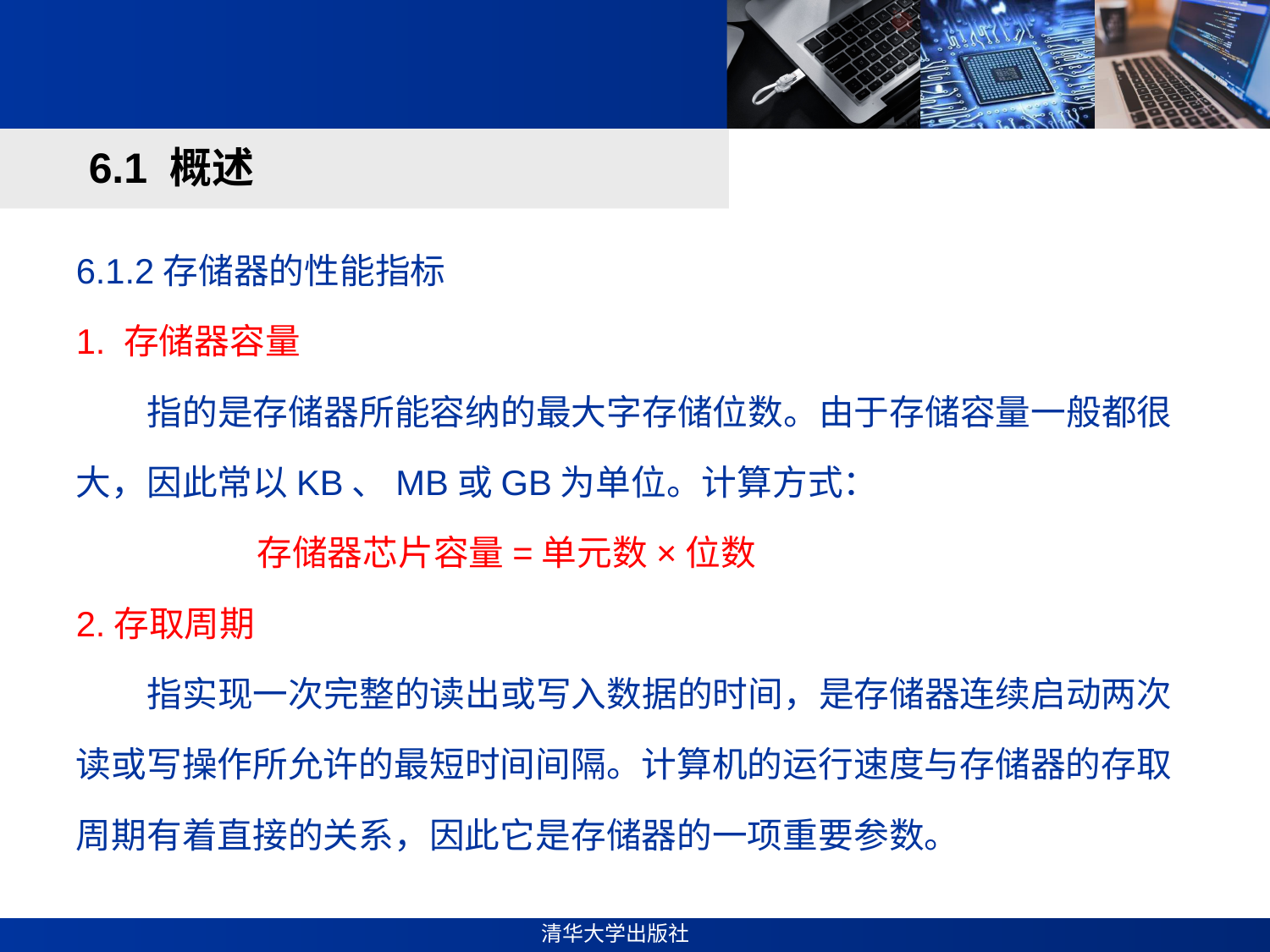

#
6.1 概述
6.1.2存储器的性能指标
1. 存储器容量
        指的是存储器所能容纳的最大字存储位数。由于存储容量一般都很大，因此常以KB、MB或GB为单位。计算方式：
                      存储器芯片容量=单元数×位数
2.存取周期
        指实现一次完整的读出或写入数据的时间，是存储器连续启动两次读或写操作所允许的最短时间间隔。计算机的运行速度与存储器的存取周期有着直接的关系，因此它是存储器的一项重要参数。